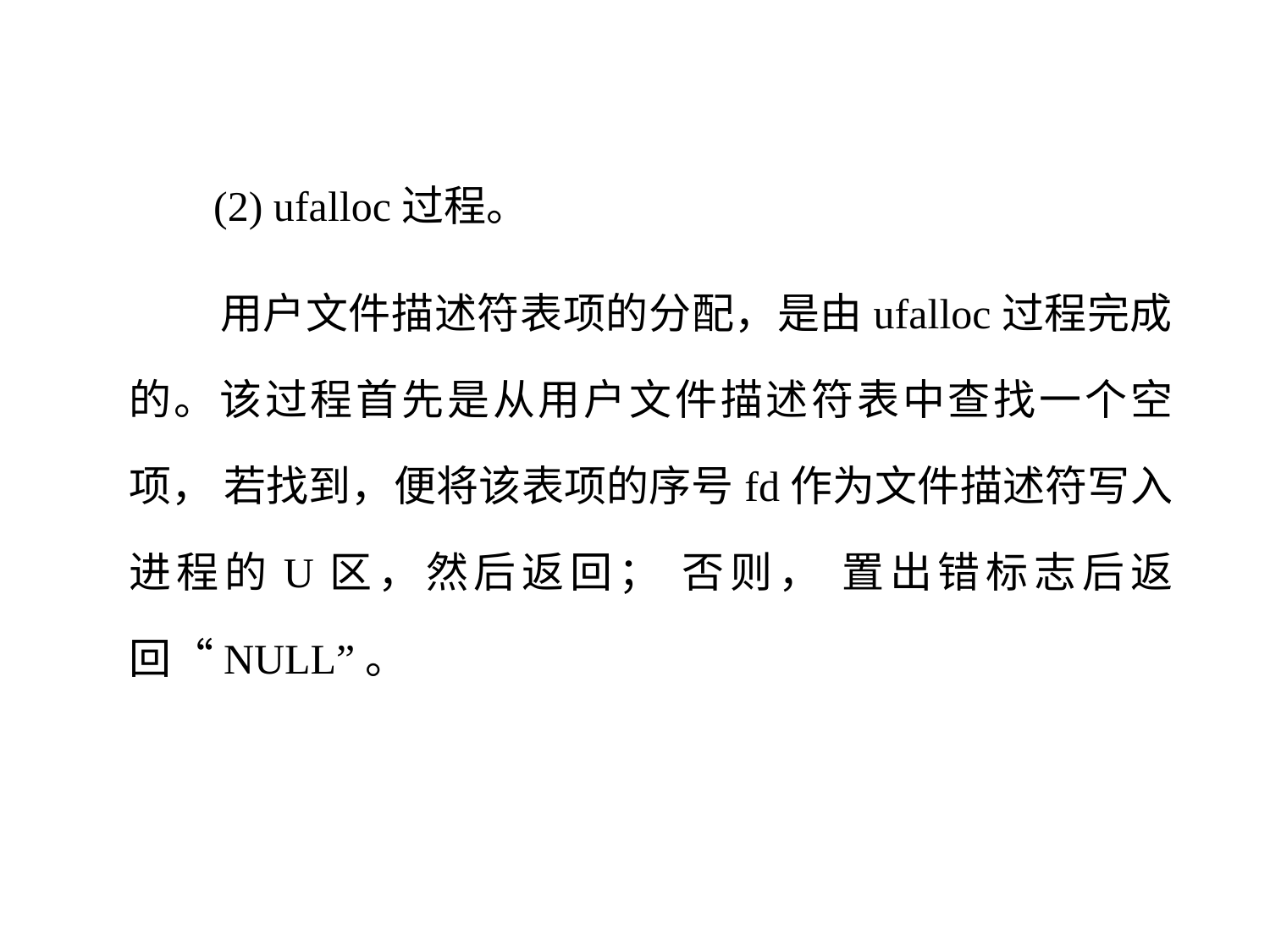

(2) ufalloc过程。
        用户文件描述符表项的分配，是由ufalloc过程完成的。该过程首先是从用户文件描述符表中查找一个空项， 若找到，便将该表项的序号fd作为文件描述符写入进程的U区，然后返回； 否则， 置出错标志后返回“NULL”。